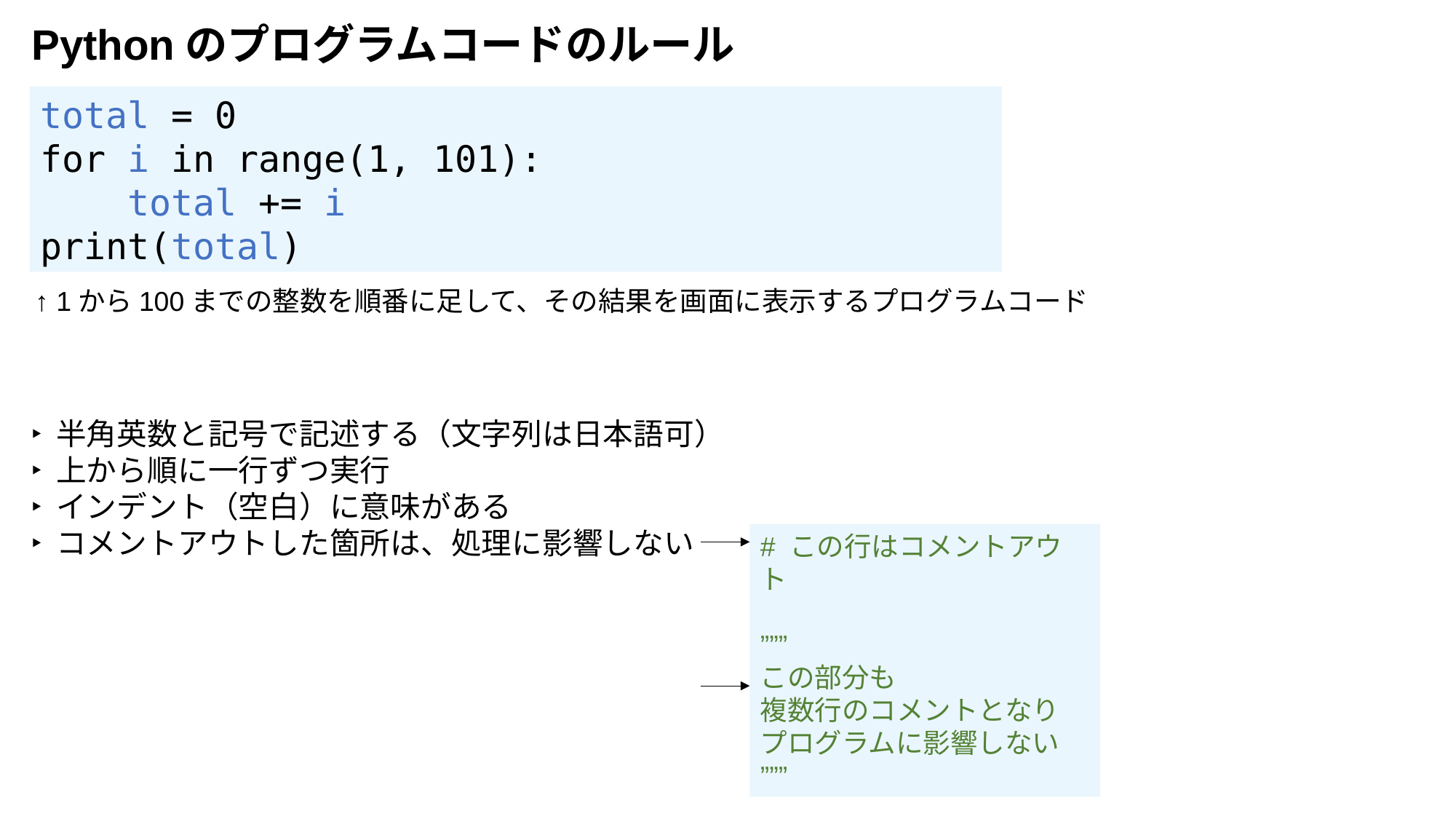

Pythonのプログラムコードのルール
total = 0
for i in range(1, 101):
    total += i
print(total)
↑ 1から100までの整数を順番に足して、その結果を画面に表示するプログラムコード

‣ 半角英数と記号で記述する（文字列は日本語可）
‣ 上から順に一行ずつ実行
‣ インデント（空白）に意味がある
‣ コメントアウトした箇所は、処理に影響しない
# この行はコメントアウト

”””
この部分も
複数行のコメントとなり
プログラムに影響しない
”””